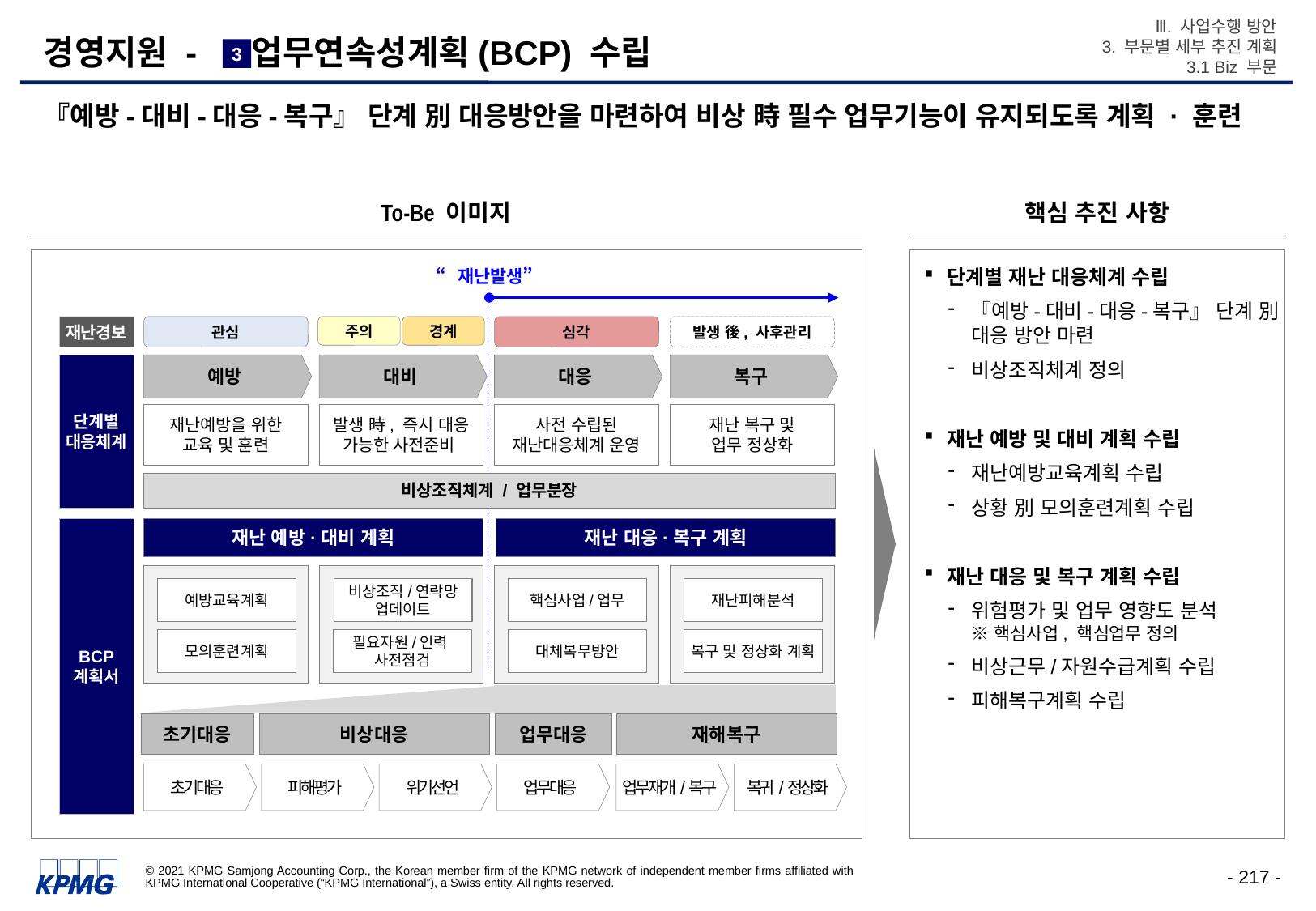

Ⅲ. 사업수행 방안
3. 부문별 세부 추진 계획
3.1 Biz 부문
# 경영지원 -     업무연속성계획(BCP) 수립
3
『예방-대비-대응-복구』 단계 別 대응방안을 마련하여 비상 時 필수 업무기능이 유지되도록 계획 · 훈련
To-Be 이미지
핵심 추진 사항

단계별 재난 대응체계 수립
『예방-대비-대응-복구』 단계 別 대응 방안 마련
비상조직체계 정의

재난 예방 및 대비 계획 수립
재난예방교육계획 수립
상황 別 모의훈련계획 수립

재난 대응 및 복구 계획 수립
위험평가 및 업무 영향도 분석
※ 핵심사업, 핵심업무 정의
비상근무/자원수급계획 수립
피해복구계획 수립
“재난발생”
재난경보
관심
주의
경계
심각
발생 後, 사후관리
단계별
대응체계
예방
대비
대응
복구
재난예방을 위한
교육 및 훈련
발생 時, 즉시 대응
가능한 사전준비
사전 수립된
재난대응체계 운영
재난 복구 및
업무 정상화
비상조직체계 / 업무분장
BCP
계획서
재난 예방·대비 계획
재난 대응·복구 계획

예방교육계획
비상조직/연락망 업데이트
핵심사업/업무
재난피해분석
모의훈련계획
필요자원/인력
사전점검
대체복무방안
복구 및 정상화 계획

초기대응
비상대응
업무대응
재해복구
초기대응
피해평가
위기선언
업무대응
업무재개/복구
복귀/정상화